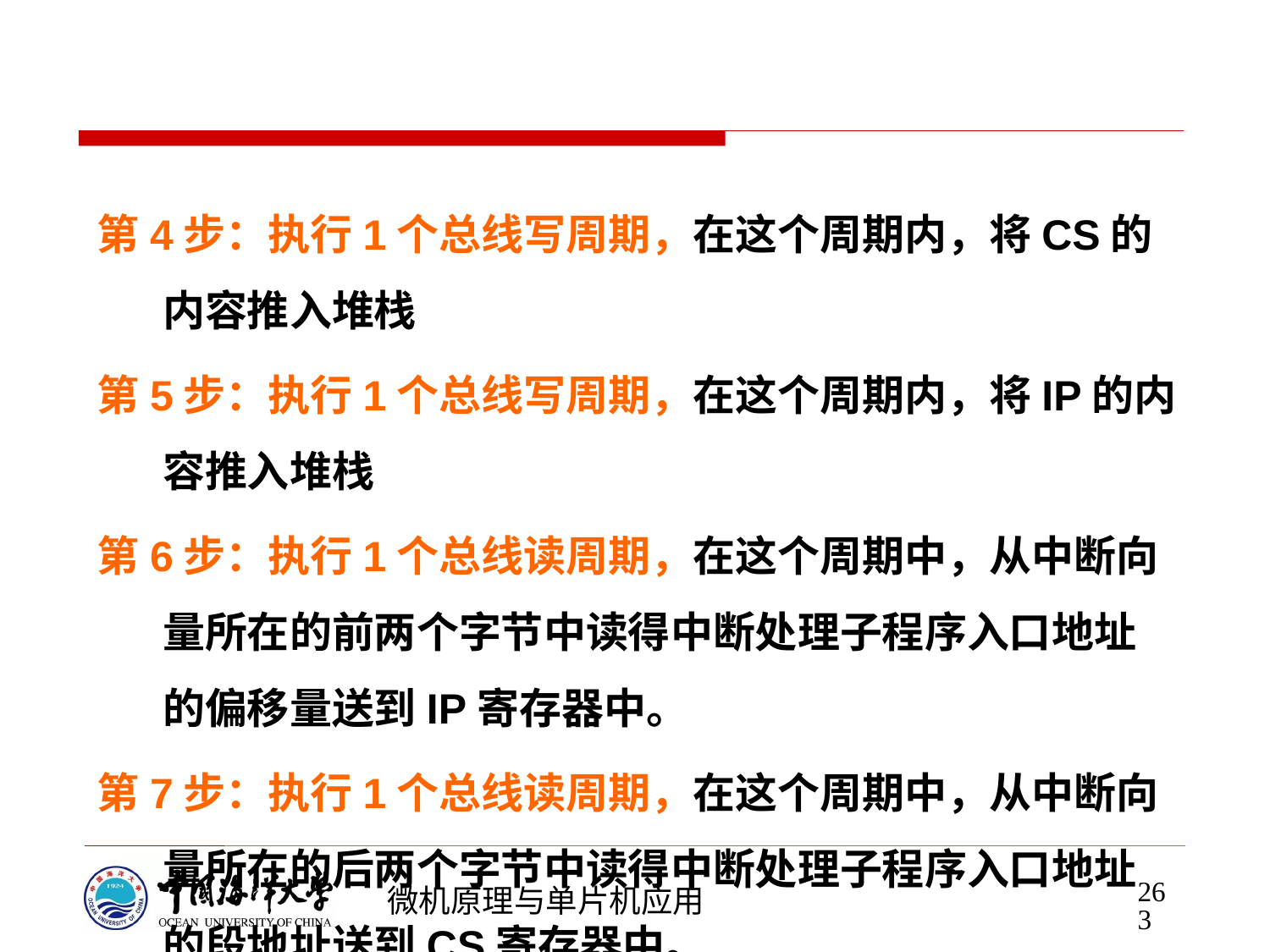

#
第4步：执行1个总线写周期，在这个周期内，将CS的内容推入堆栈
第5步：执行1个总线写周期，在这个周期内，将IP的内容推入堆栈
第6步：执行1个总线读周期，在这个周期中，从中断向量所在的前两个字节中读得中断处理子程序入口地址的偏移量送到IP寄存器中。
第7步：执行1个总线读周期，在这个周期中，从中断向量所在的后两个字节中读得中断处理子程序入口地址的段地址送到CS寄存器中。

如果是非屏蔽中断或软件中断，则跳过第1步，而从第2步开始按次序执行到第7步。

263